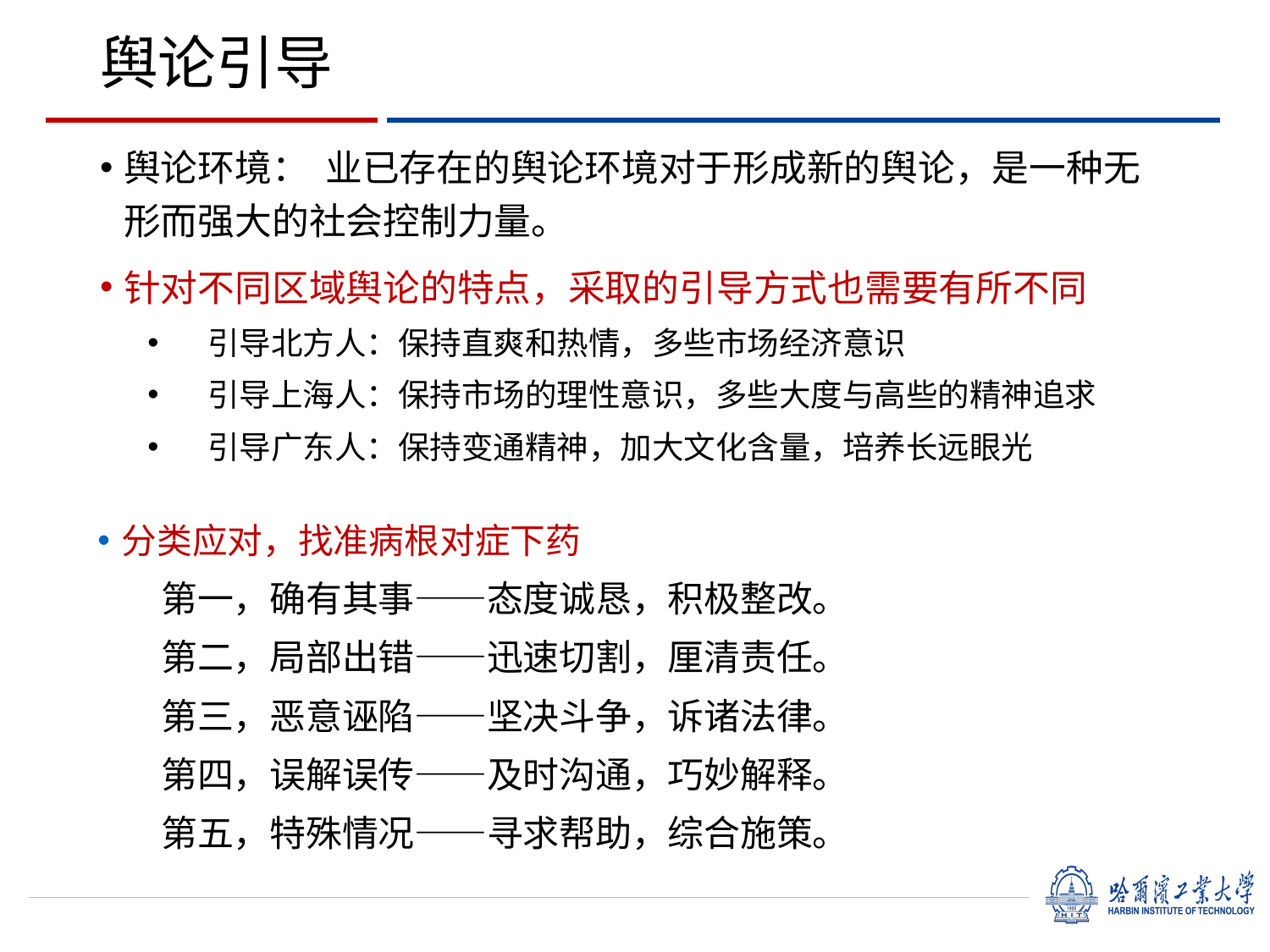

# 舆论引导
舆论环境：  业已存在的舆论环境对于形成新的舆论，是一种无形而强大的社会控制力量。
针对不同区域舆论的特点，采取的引导方式也需要有所不同
    引导北方人：保持直爽和热情，多些市场经济意识
    引导上海人：保持市场的理性意识，多些大度与高些的精神追求
    引导广东人：保持变通精神，加大文化含量，培养长远眼光

分类应对，找准病根对症下药
第一，确有其事——态度诚恳，积极整改。
第二，局部出错——迅速切割，厘清责任。
第三，恶意诬陷——坚决斗争，诉诸法律。
第四，误解误传——及时沟通，巧妙解释。
第五，特殊情况——寻求帮助，综合施策。